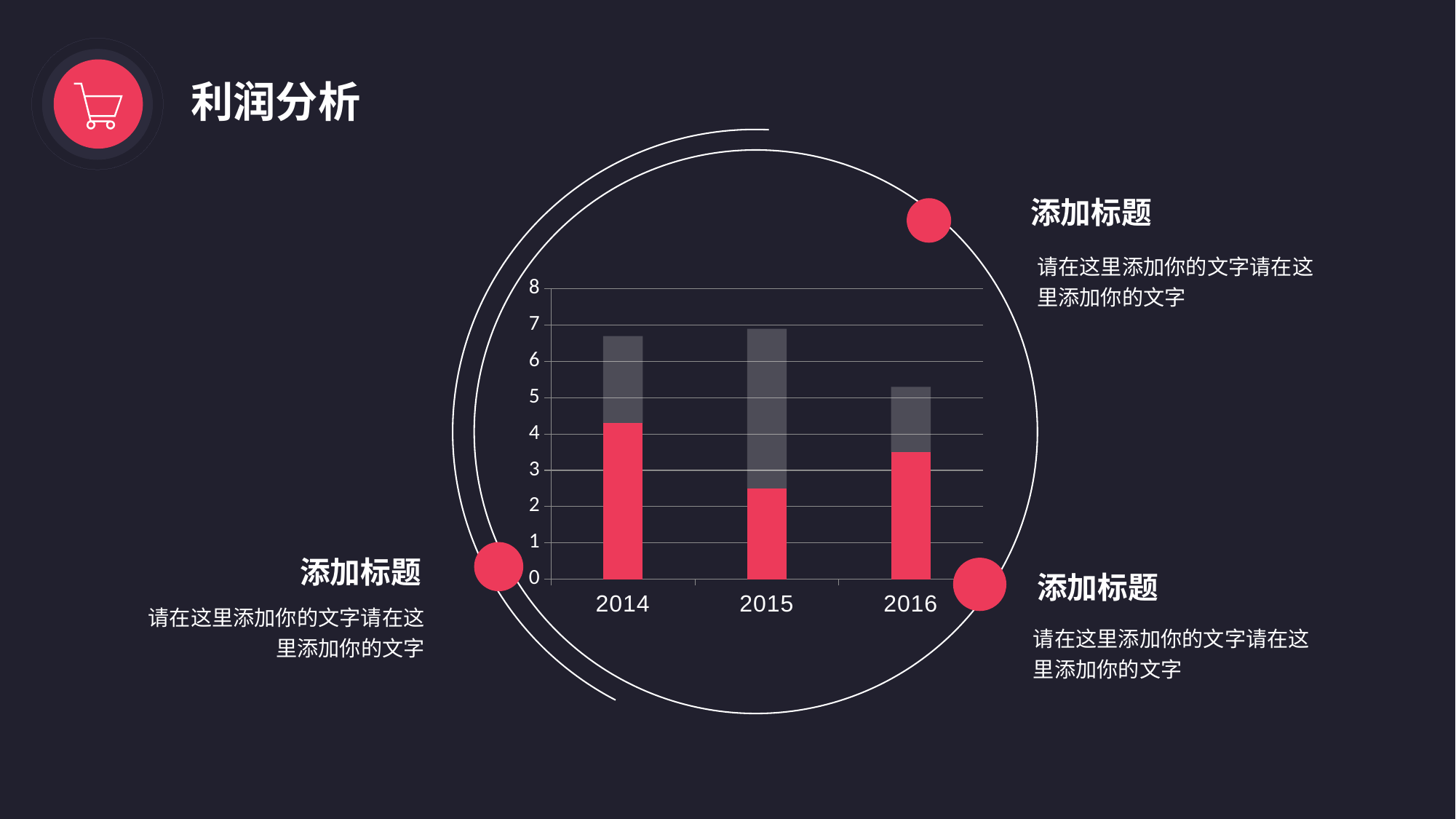

利润分析

添加标题

请在这里添加你的文字请在这里添加你的文字

### Chart

| Category | 系列 1 | 系列 2 |
|---|---|---|
| 2014 | 4.3 | 2.4 |
| 2015 | 2.5 | 4.4 |
| 2016 | 3.5 | 1.8 |
添加标题

添加标题
请在这里添加你的文字请在这里添加你的文字

请在这里添加你的文字请在这里添加你的文字